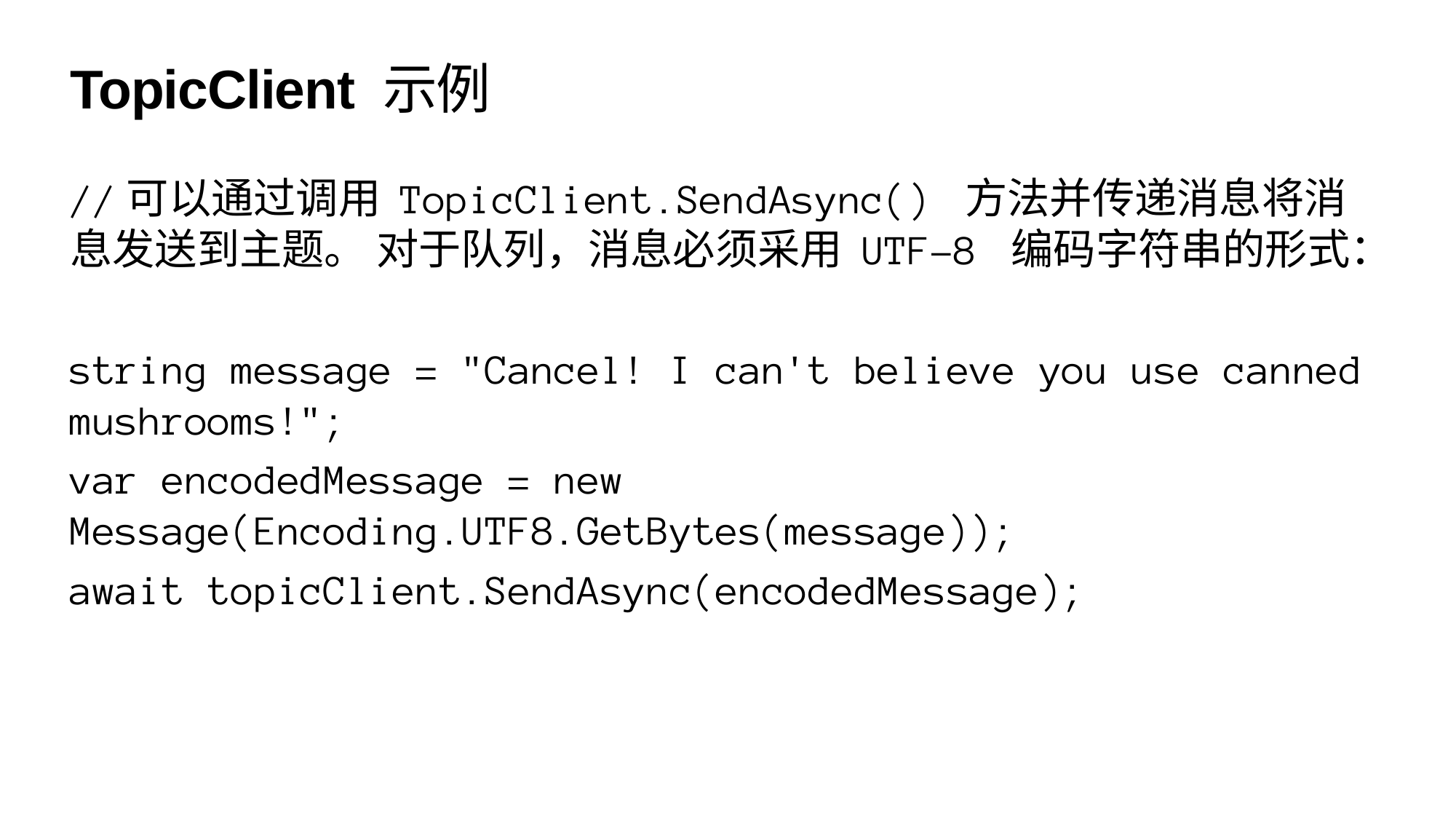

# TopicClient 示例
//可以通过调用 TopicClient.SendAsync() 方法并传递消息将消息发送到主题。 对于队列，消息必须采用 UTF-8 编码字符串的形式：

string message = "Cancel! I can't believe you use canned mushrooms!";
var encodedMessage = new Message(Encoding.UTF8.GetBytes(message));
await topicClient.SendAsync(encodedMessage);